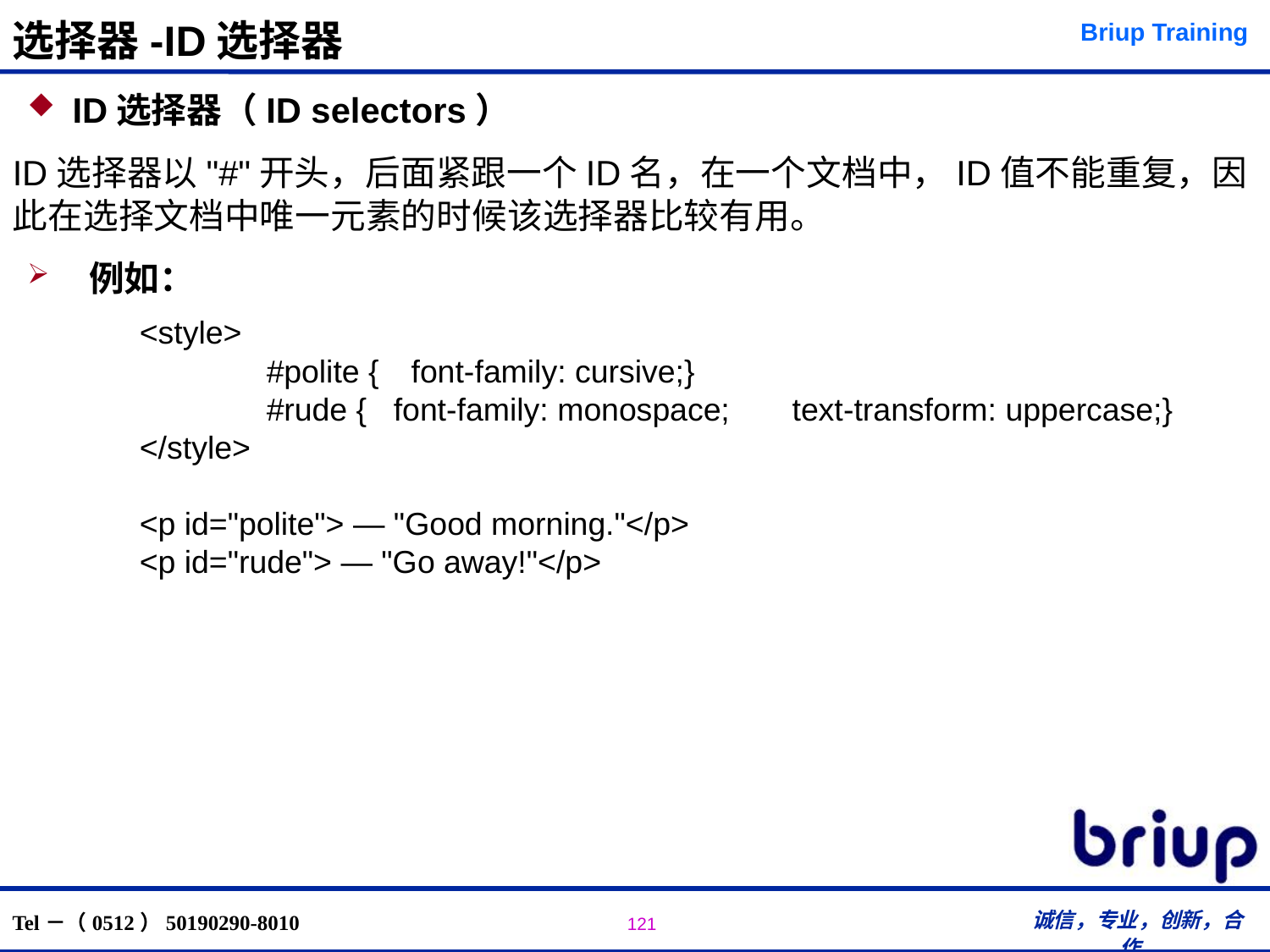

# 选择器-ID选择器
ID选择器（ID selectors）
ID选择器以"#"开头，后面紧跟一个ID名，在一个文档中，ID值不能重复，因此在选择文档中唯一元素的时候该选择器比较有用。
 例如：
	<style>
		#polite {	  font-family: cursive;}
		#rude {	font-family: monospace;	  text-transform: uppercase;}
	</style>

	<p id="polite"> — "Good morning."</p>
	<p id="rude"> — "Go away!"</p>